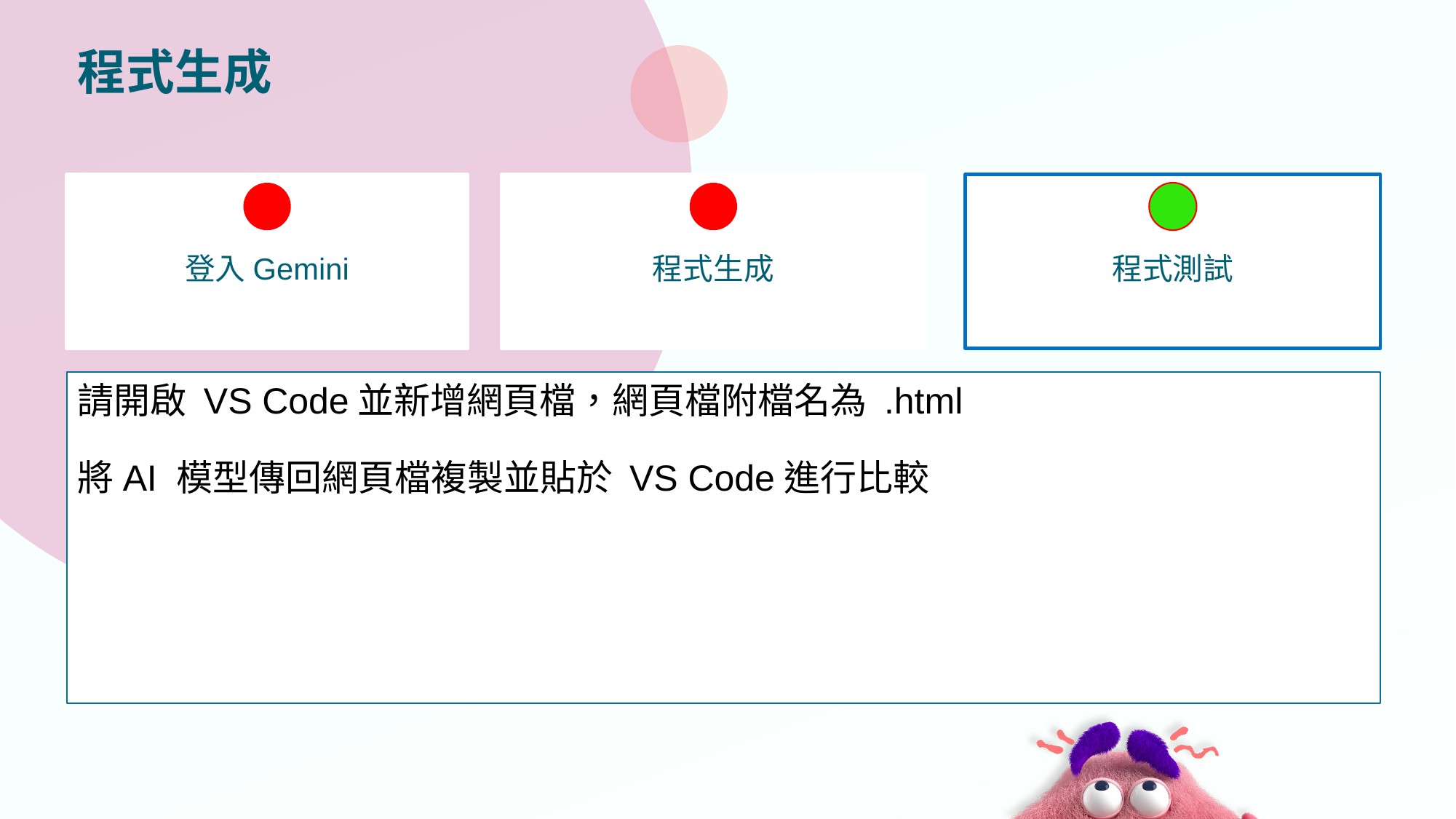

# 程式生成

登入Gemini

程式生成

程式測試

請開啟 VS Code並新增網頁檔，網頁檔附檔名為 .html
將AI 模型傳回網頁檔複製並貼於 VS Code進行比較